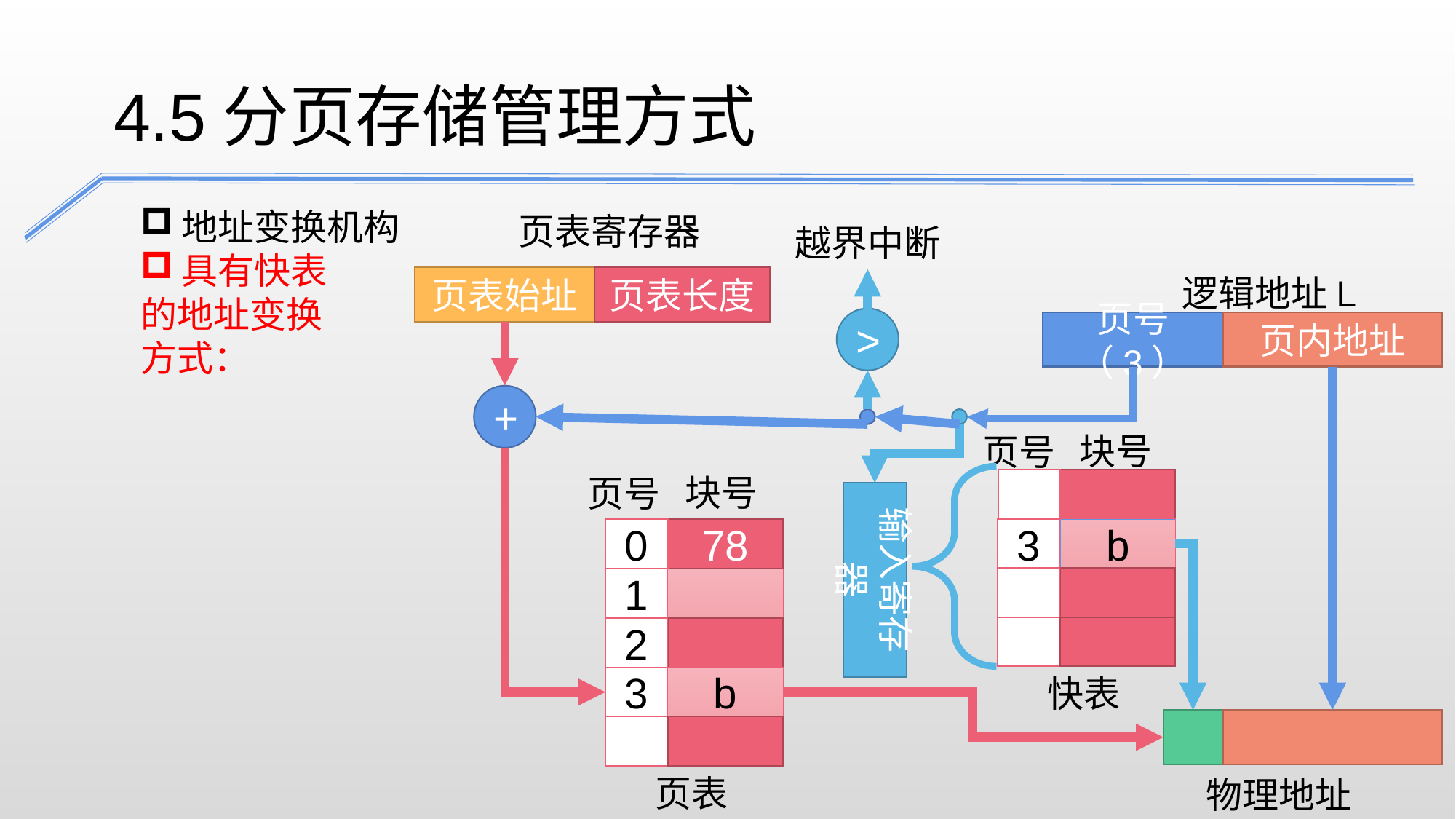

4.5分页存储管理方式
地址变换机构
具有快表
的地址变换
方式：

页表寄存器
越界中断
逻辑地址L
页表始址
页表长度
>
页号（3）
页内地址
+

块号
页号
块号
页号

输入寄存器
3
b
0
78

1

2

快表
b
3

页表
物理地址